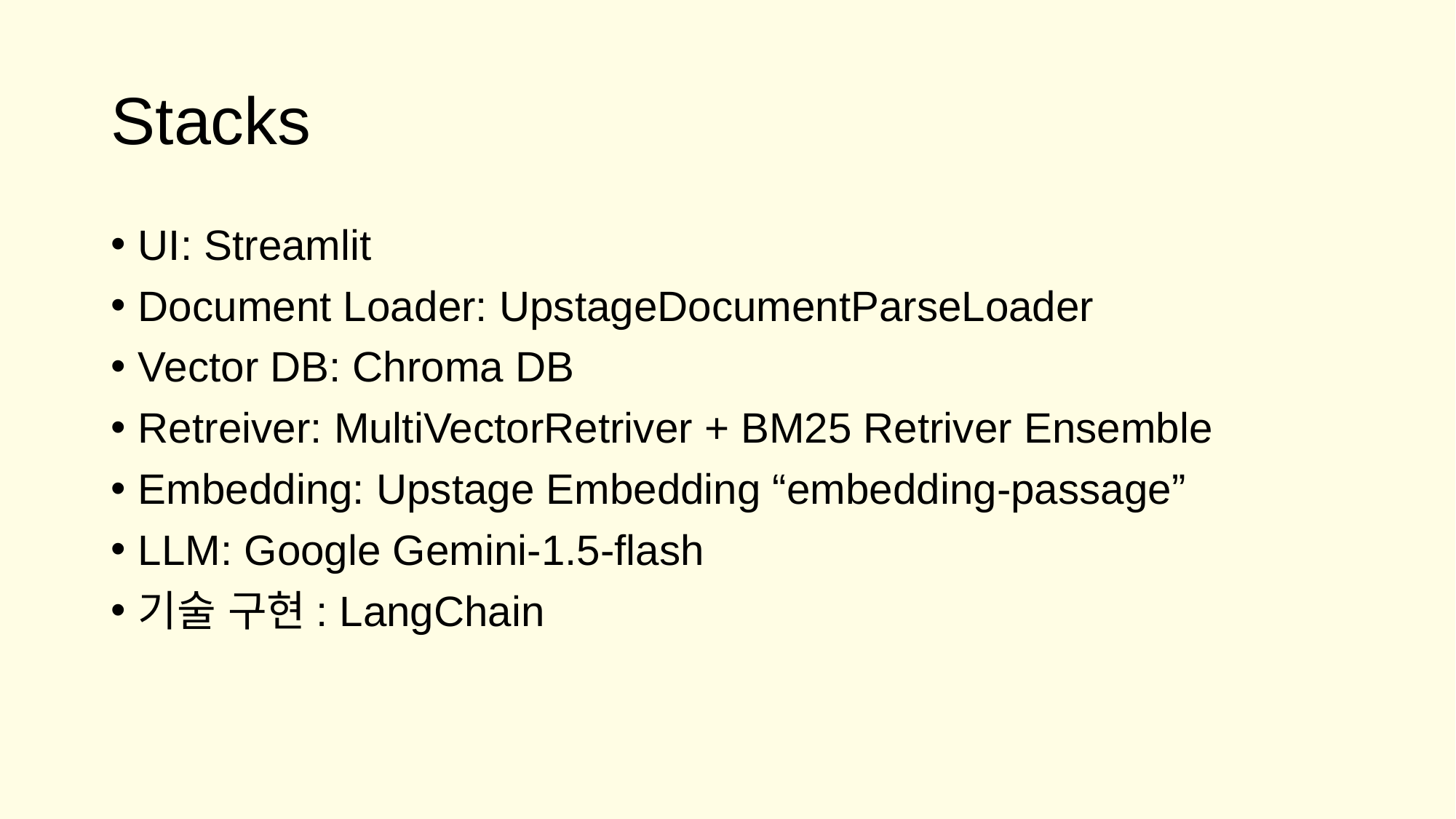

# Stacks
UI: Streamlit
Document Loader: UpstageDocumentParseLoader
Vector DB: Chroma DB
Retreiver: MultiVectorRetriver + BM25 Retriver Ensemble
Embedding: Upstage Embedding “embedding-passage”
LLM: Google Gemini-1.5-flash
기술 구현: LangChain